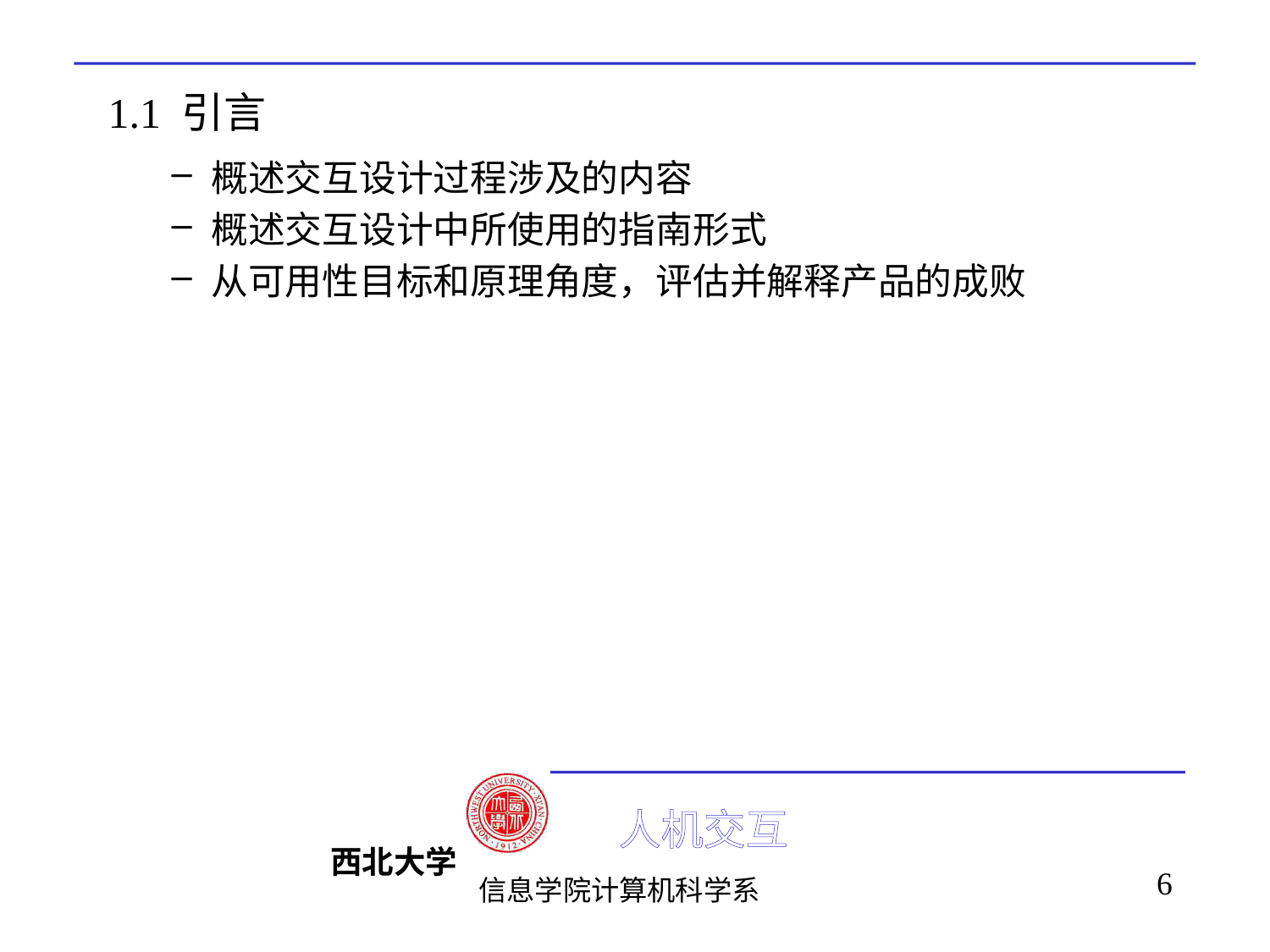

# 1.1 引言
概述交互设计过程涉及的内容
概述交互设计中所使用的指南形式
从可用性目标和原理角度，评估并解释产品的成败
6